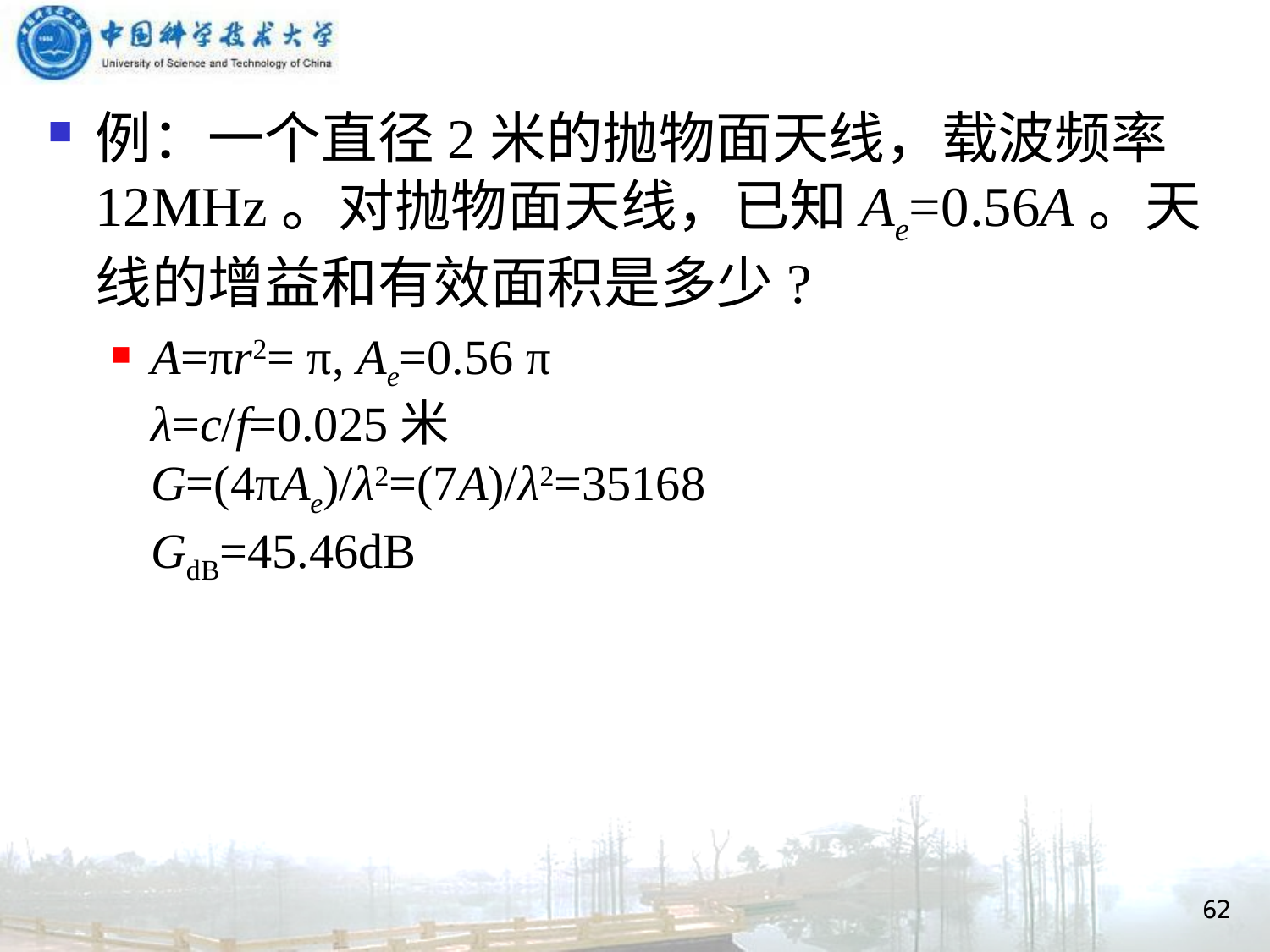

例：一个直径2米的抛物面天线，载波频率12MHz。对抛物面天线，已知Ae=0.56A。天线的增益和有效面积是多少?
A=πr2= π, Ae=0.56 π
λ=c/f=0.025米
G=(4πAe)/λ2=(7A)/λ2=35168
GdB=45.46dB

62